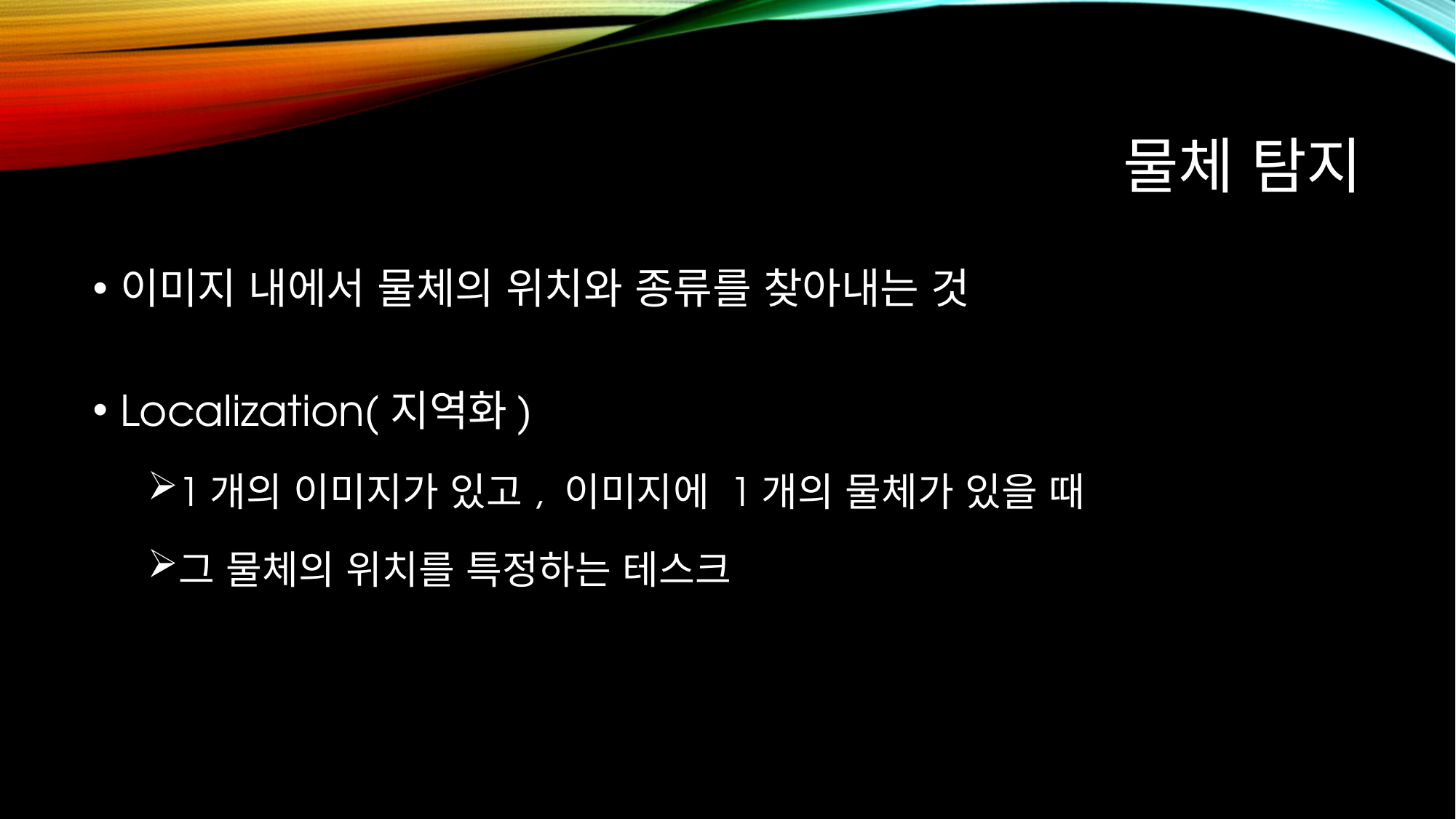

# 물체 탐지
이미지 내에서 물체의 위치와 종류를 찾아내는 것

Localization(지역화)
1개의 이미지가 있고, 이미지에 1개의 물체가 있을 때
그 물체의 위치를 특정하는 테스크